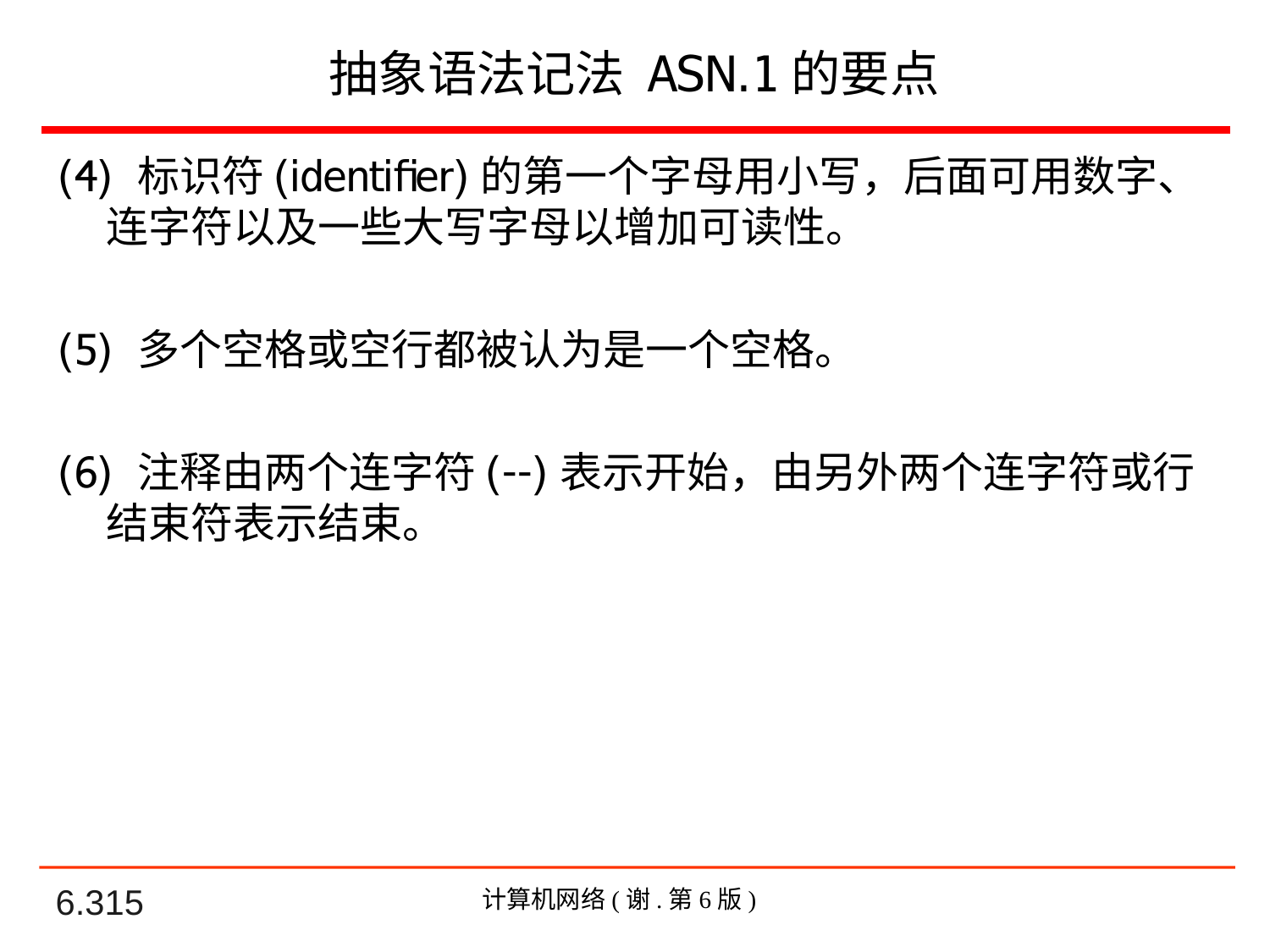

# 抽象语法记法 ASN.1的要点
(4) 标识符(identifier)的第一个字母用小写，后面可用数字、连字符以及一些大写字母以增加可读性。

(5) 多个空格或空行都被认为是一个空格。

(6) 注释由两个连字符(--)表示开始，由另外两个连字符或行结束符表示结束。